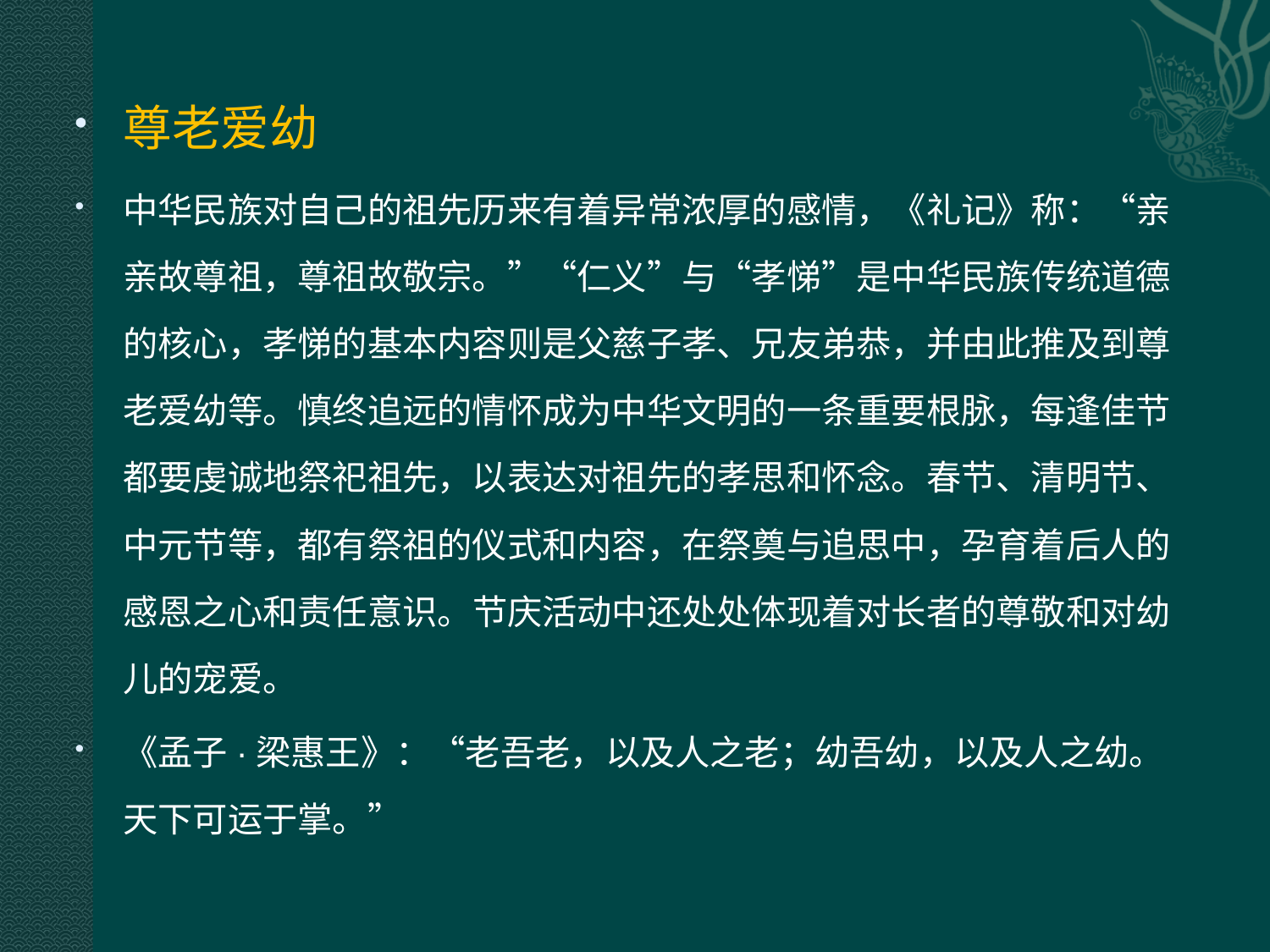

尊老爱幼
中华民族对自己的祖先历来有着异常浓厚的感情，《礼记》称：“亲亲故尊祖，尊祖故敬宗。”“仁义”与“孝悌”是中华民族传统道德的核心，孝悌的基本内容则是父慈子孝、兄友弟恭，并由此推及到尊老爱幼等。慎终追远的情怀成为中华文明的一条重要根脉，每逢佳节都要虔诚地祭祀祖先，以表达对祖先的孝思和怀念。春节、清明节、中元节等，都有祭祖的仪式和内容，在祭奠与追思中，孕育着后人的感恩之心和责任意识。节庆活动中还处处体现着对长者的尊敬和对幼儿的宠爱。
《孟子·梁惠王》：“老吾老，以及人之老；幼吾幼，以及人之幼。天下可运于掌。”